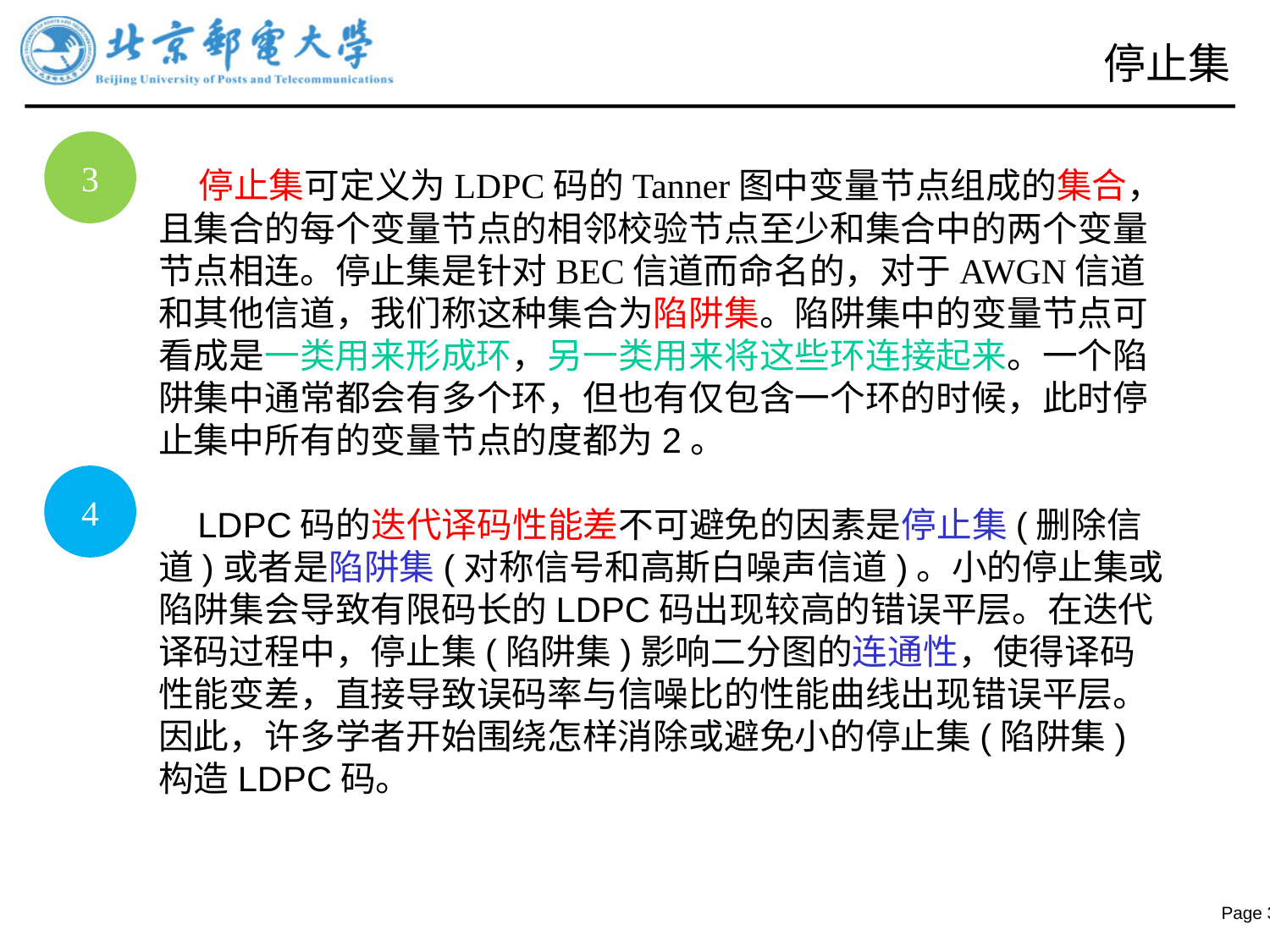

# 停止集
3
    停止集可定义为LDPC码的Tanner图中变量节点组成的集合，且集合的每个变量节点的相邻校验节点至少和集合中的两个变量节点相连。停止集是针对BEC信道而命名的，对于AWGN信道和其他信道，我们称这种集合为陷阱集。陷阱集中的变量节点可看成是一类用来形成环，另一类用来将这些环连接起来。一个陷阱集中通常都会有多个环，但也有仅包含一个环的时候，此时停止集中所有的变量节点的度都为2。

    LDPC码的迭代译码性能差不可避免的因素是停止集(删除信道)或者是陷阱集(对称信号和高斯白噪声信道)。小的停止集或陷阱集会导致有限码长的LDPC码出现较高的错误平层。在迭代译码过程中，停止集(陷阱集)影响二分图的连通性，使得译码性能变差，直接导致误码率与信噪比的性能曲线出现错误平层。因此，许多学者开始围绕怎样消除或避免小的停止集(陷阱集)构造LDPC码。
4